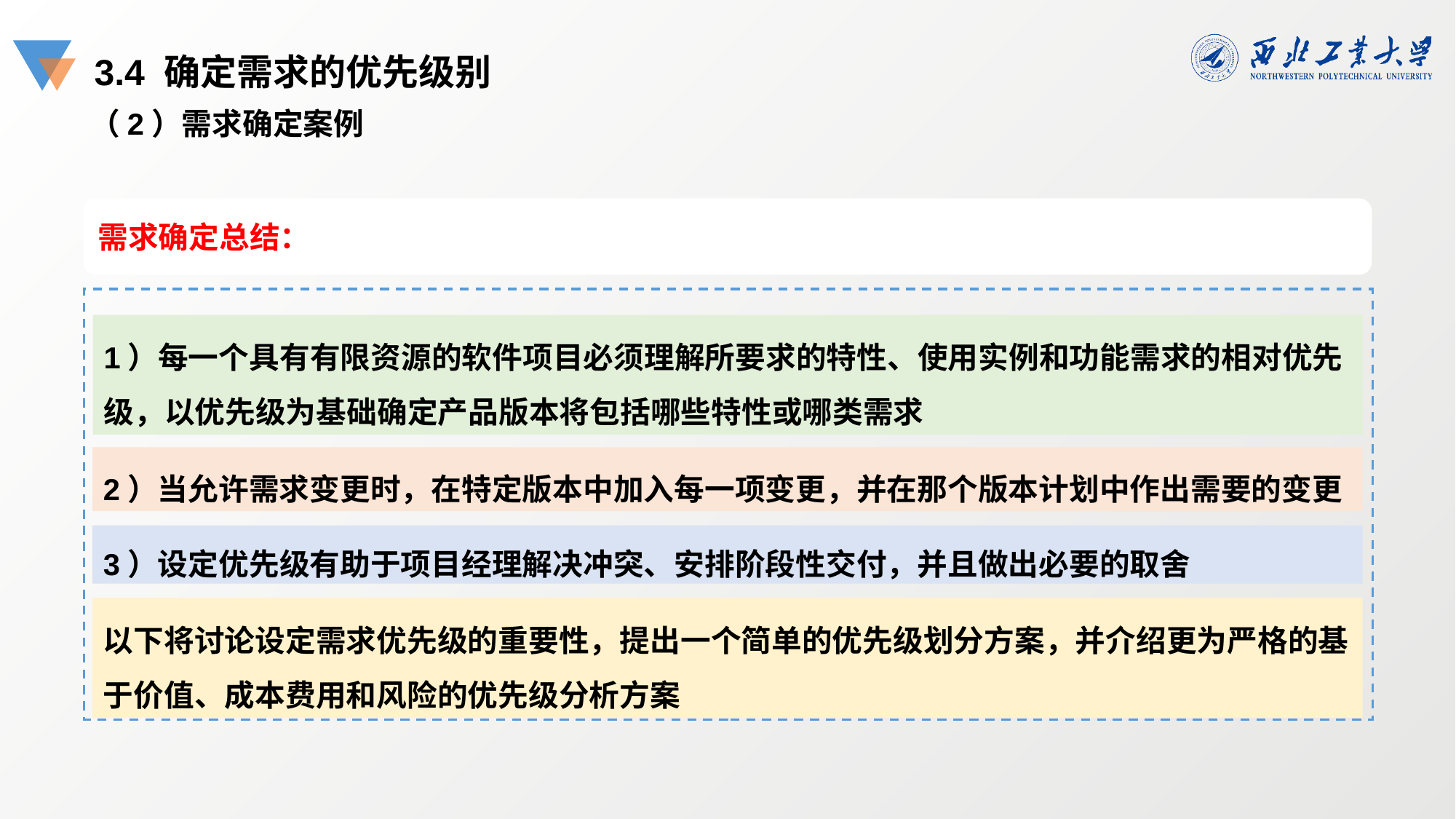

3.4 确定需求的优先级别
（2）需求确定案例
需求确定总结：

1）每一个具有有限资源的软件项目必须理解所要求的特性、使用实例和功能需求的相对优先级，以优先级为基础确定产品版本将包括哪些特性或哪类需求
2）当允许需求变更时，在特定版本中加入每一项变更，并在那个版本计划中作出需要的变更
3）设定优先级有助于项目经理解决冲突、安排阶段性交付，并且做出必要的取舍
以下将讨论设定需求优先级的重要性，提出一个简单的优先级划分方案，并介绍更为严格的基于价值、成本费用和风险的优先级分析方案
47